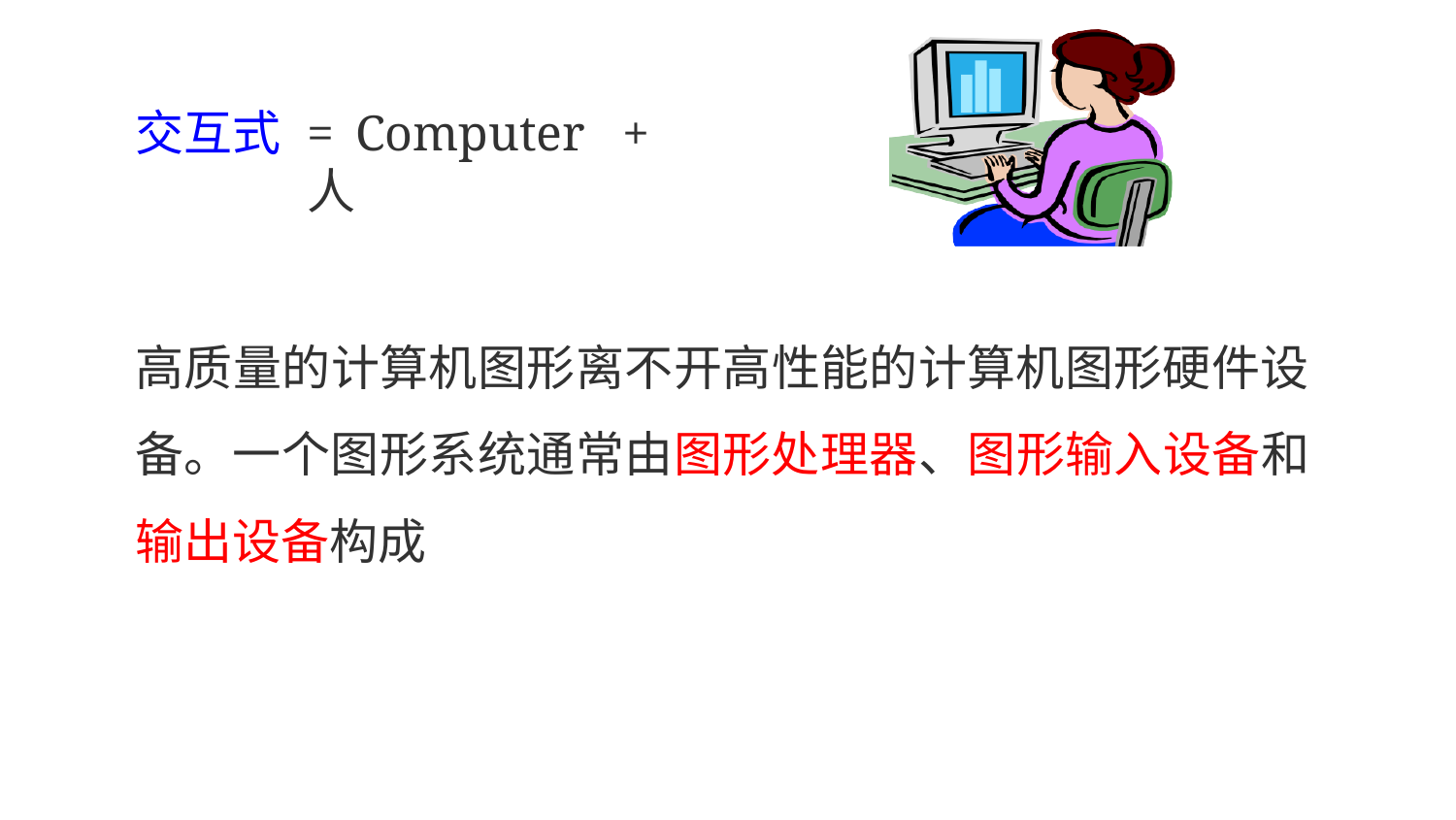

# 交互式	=	Computer	+	人
高质量的计算机图形离不开高性能的计算机图形硬件设备。一个图形系统通常由图形处理器、图形输入设备和输出设备构成